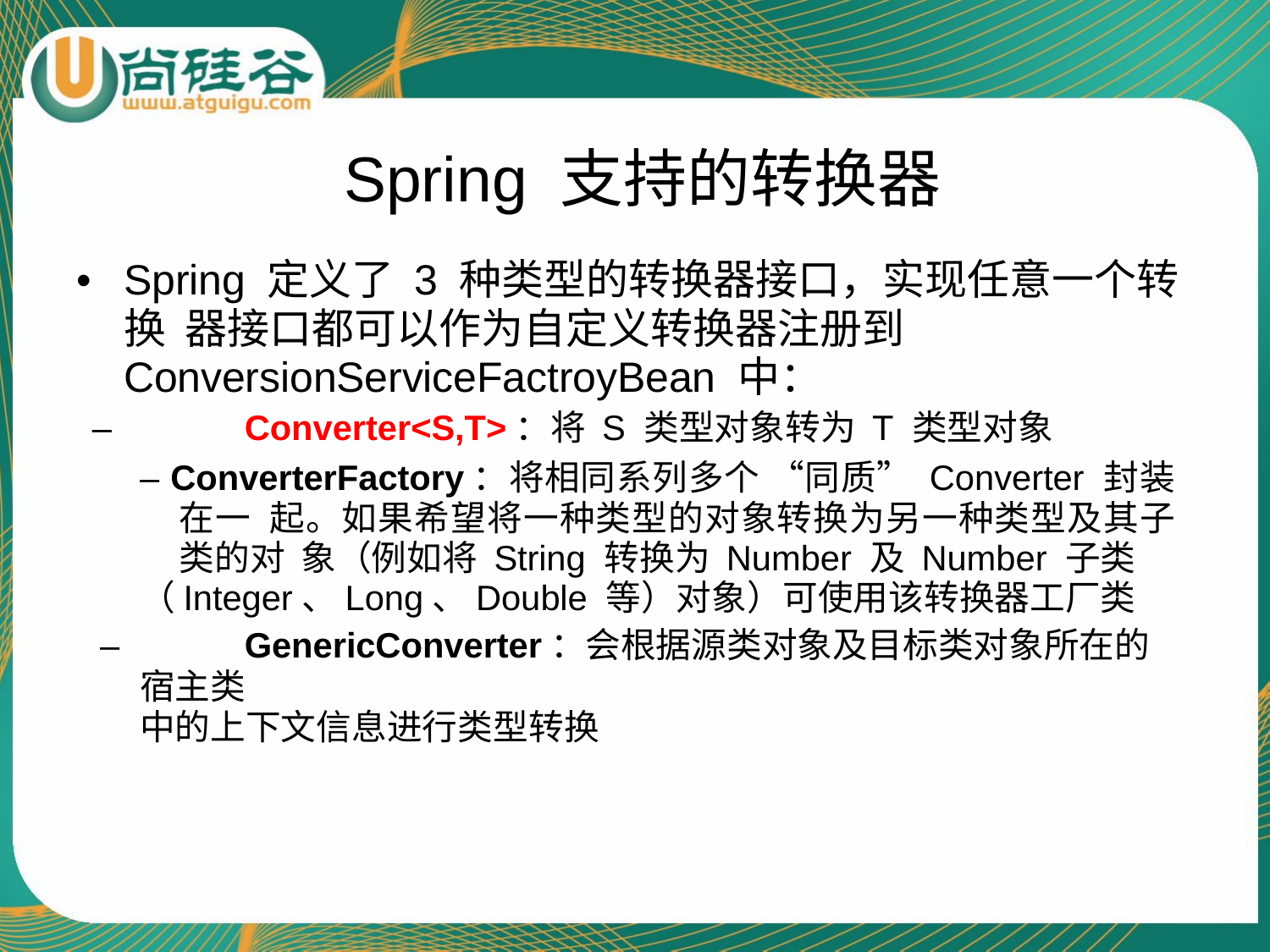

# Spring 支持的转换器
•	Spring 定义了 3 种类型的转换器接口，实现任意一个转换  器接口都可以作为自定义转换器注册到  ConversionServiceFactroyBean 中：
–	Converter<S,T>：将 S 类型对象转为 T 类型对象
– ConverterFactory：将相同系列多个 “同质” Converter 封装在一  起。如果希望将一种类型的对象转换为另一种类型及其子类的对  象（例如将 String 转换为 Number 及 Number 子类
（Integer、Long、Double 等）对象）可使用该转换器工厂类
–	GenericConverter：会根据源类对象及目标类对象所在的宿主类
中的上下文信息进行类型转换